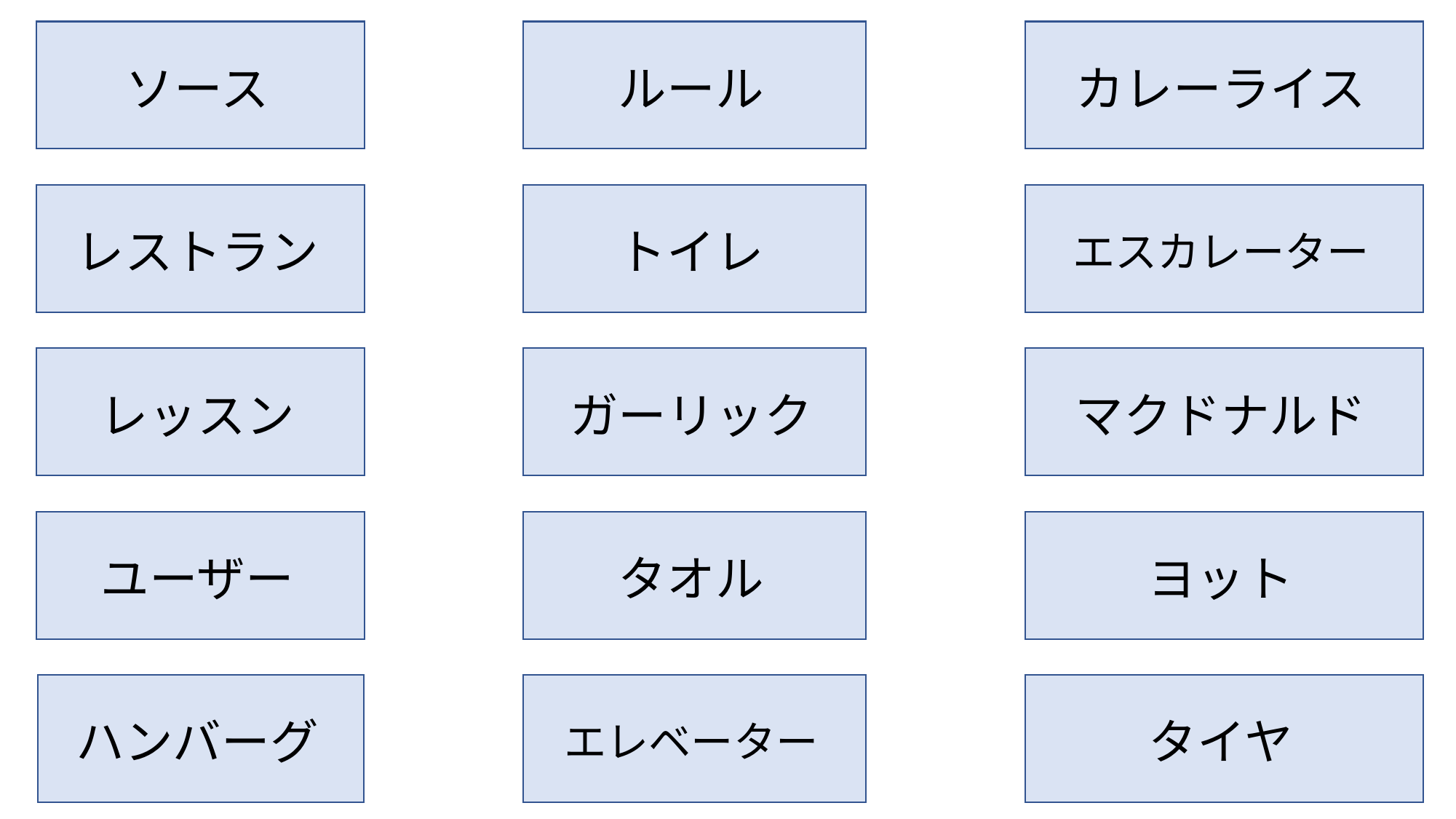

ソース
ルール
カレーライス
レストラン
トイレ
エスカレーター
レッスン
ガーリック
マクドナルド
ユーザー
タオル
ヨット
ハンバーグ
エレベーター
タイヤ